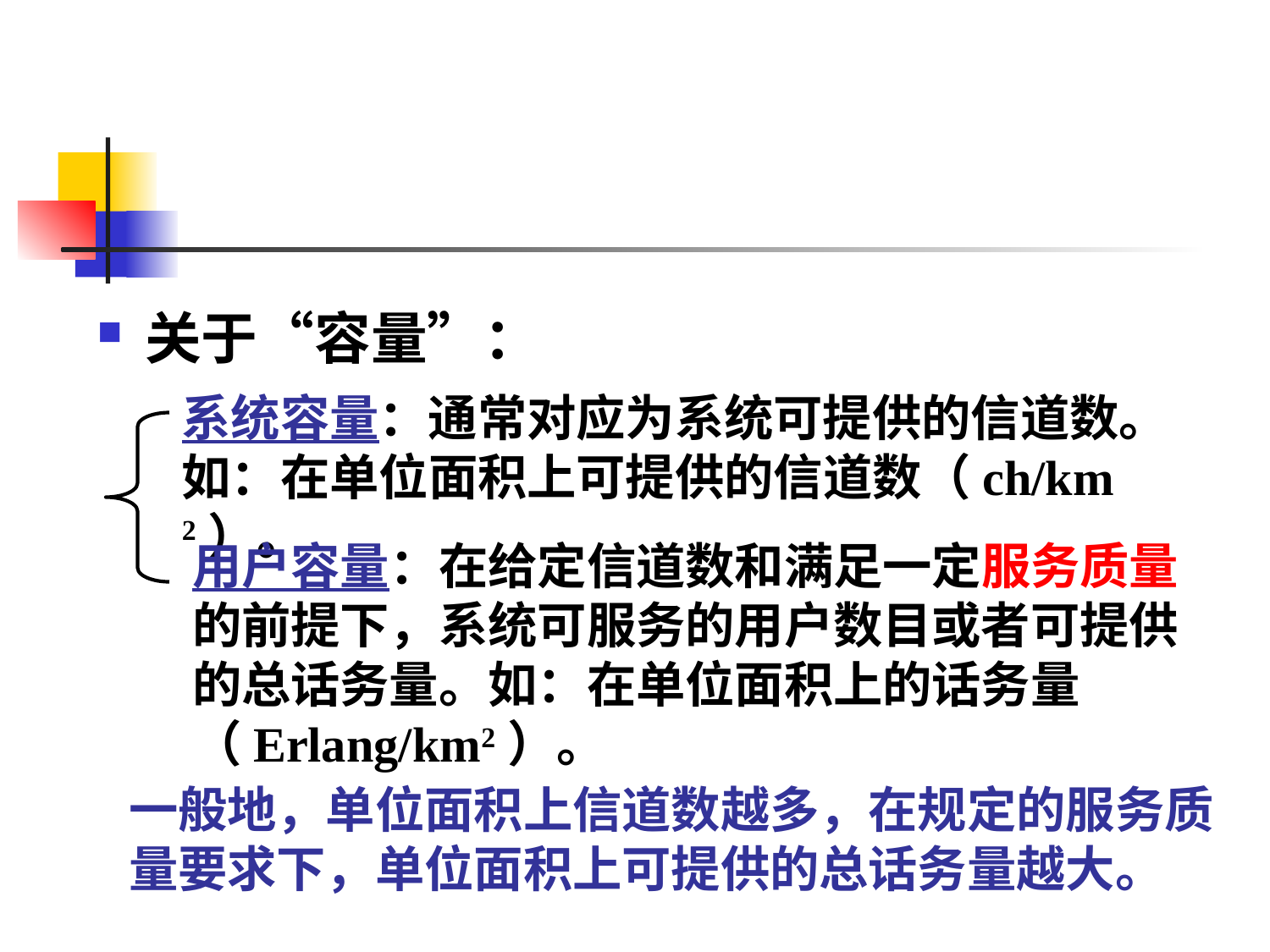

关于“容量”：
系统容量：通常对应为系统可提供的信道数。如：在单位面积上可提供的信道数（ch/km2）。

用户容量：在给定信道数和满足一定服务质量的前提下，系统可服务的用户数目或者可提供的总话务量。如：在单位面积上的话务量（Erlang/km2）。
一般地，单位面积上信道数越多，在规定的服务质量要求下，单位面积上可提供的总话务量越大。